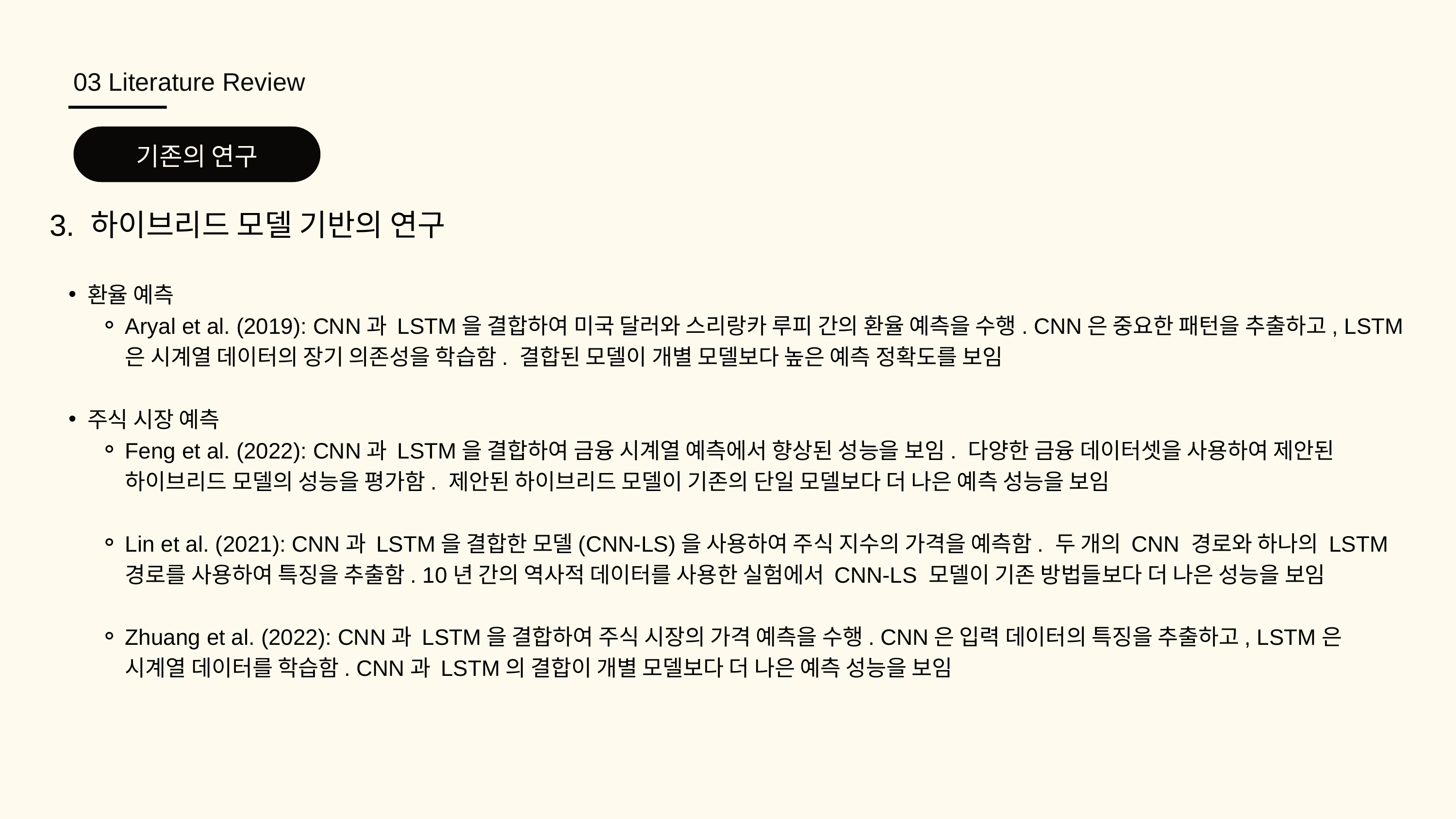

03 Literature Review

기존의 연구
3. 하이브리드 모델 기반의 연구
환율 예측
Aryal et al. (2019): CNN과 LSTM을 결합하여 미국 달러와 스리랑카 루피 간의 환율 예측을 수행. CNN은 중요한 패턴을 추출하고, LSTM은 시계열 데이터의 장기 의존성을 학습함. 결합된 모델이 개별 모델보다 높은 예측 정확도를 보임

주식 시장 예측
Feng et al. (2022): CNN과 LSTM을 결합하여 금융 시계열 예측에서 향상된 성능을 보임. 다양한 금융 데이터셋을 사용하여 제안된 하이브리드 모델의 성능을 평가함. 제안된 하이브리드 모델이 기존의 단일 모델보다 더 나은 예측 성능을 보임

Lin et al. (2021): CNN과 LSTM을 결합한 모델(CNN-LS)을 사용하여 주식 지수의 가격을 예측함. 두 개의 CNN 경로와 하나의 LSTM 경로를 사용하여 특징을 추출함. 10년 간의 역사적 데이터를 사용한 실험에서 CNN-LS 모델이 기존 방법들보다 더 나은 성능을 보임

Zhuang et al. (2022): CNN과 LSTM을 결합하여 주식 시장의 가격 예측을 수행. CNN은 입력 데이터의 특징을 추출하고, LSTM은 시계열 데이터를 학습함. CNN과 LSTM의 결합이 개별 모델보다 더 나은 예측 성능을 보임